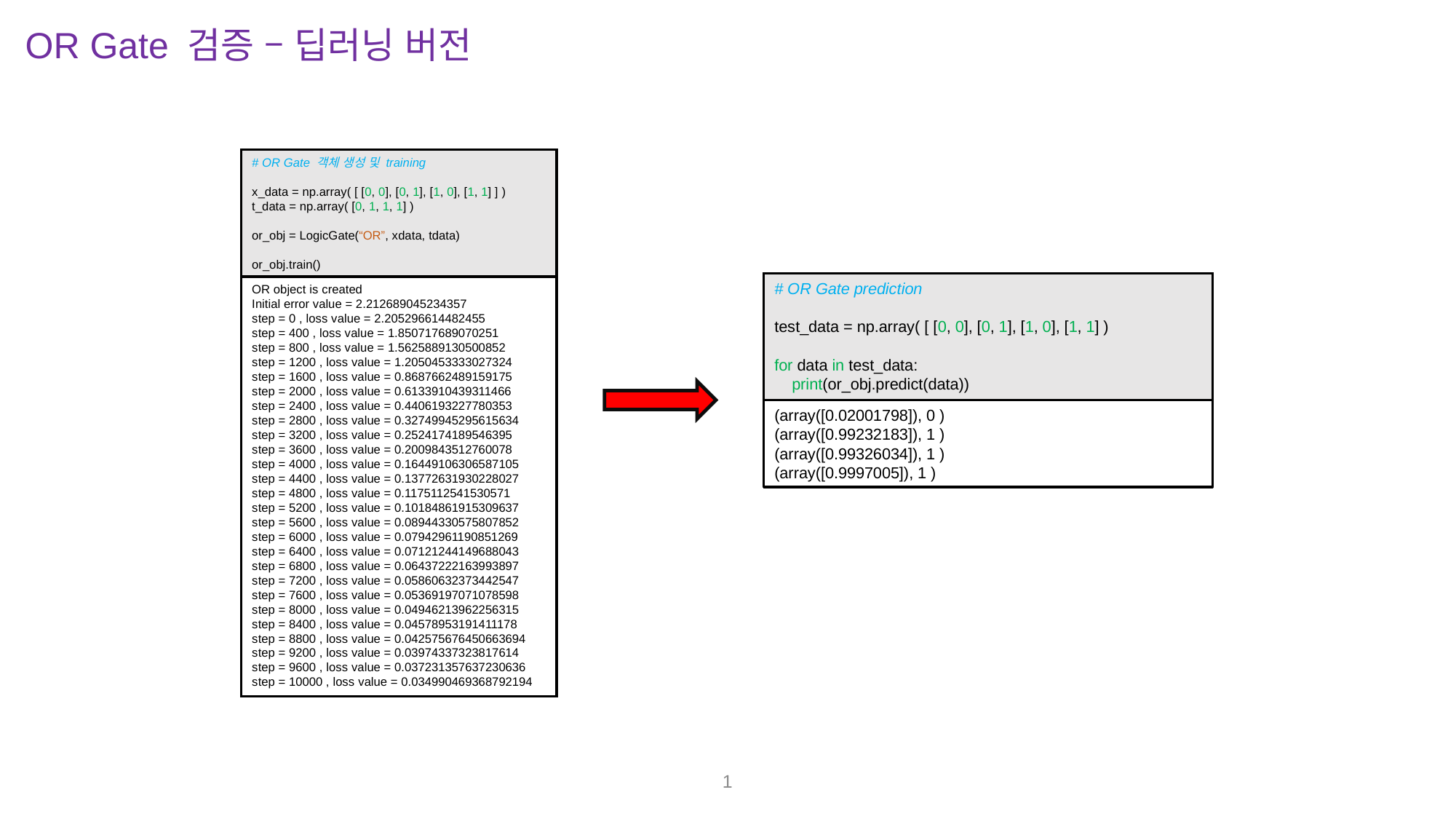

OR Gate 검증 – 딥러닝 버전
# OR Gate 객체 생성 및 training

x_data = np.array( [ [0, 0], [0, 1], [1, 0], [1, 1] ] )
t_data = np.array( [0, 1, 1, 1] )

or_obj = LogicGate(“OR”, xdata, tdata)

or_obj.train()
# OR Gate prediction

test_data = np.array( [ [0, 0], [0, 1], [1, 0], [1, 1] )

for data in test_data:
    print(or_obj.predict(data))
(array([0.02001798]), 0 )
(array([0.99232183]), 1 )
(array([0.99326034]), 1 )
(array([0.9997005]), 1 )
OR object is created
Initial error value = 2.212689045234357
step = 0 , loss value = 2.205296614482455
step = 400 , loss value = 1.850717689070251
step = 800 , loss value = 1.5625889130500852
step = 1200 , loss value = 1.2050453333027324
step = 1600 , loss value = 0.8687662489159175
step = 2000 , loss value = 0.6133910439311466
step = 2400 , loss value = 0.4406193227780353
step = 2800 , loss value = 0.32749945295615634
step = 3200 , loss value = 0.2524174189546395
step = 3600 , loss value = 0.2009843512760078
step = 4000 , loss value = 0.16449106306587105
step = 4400 , loss value = 0.13772631930228027
step = 4800 , loss value = 0.1175112541530571
step = 5200 , loss value = 0.10184861915309637
step = 5600 , loss value = 0.08944330575807852
step = 6000 , loss value = 0.07942961190851269
step = 6400 , loss value = 0.07121244149688043
step = 6800 , loss value = 0.06437222163993897
step = 7200 , loss value = 0.05860632373442547
step = 7600 , loss value = 0.05369197071078598
step = 8000 , loss value = 0.04946213962256315
step = 8400 , loss value = 0.04578953191411178
step = 8800 , loss value = 0.042575676450663694
step = 9200 , loss value = 0.03974337323817614
step = 9600 , loss value = 0.037231357637230636
step = 10000 , loss value = 0.034990469368792194

1